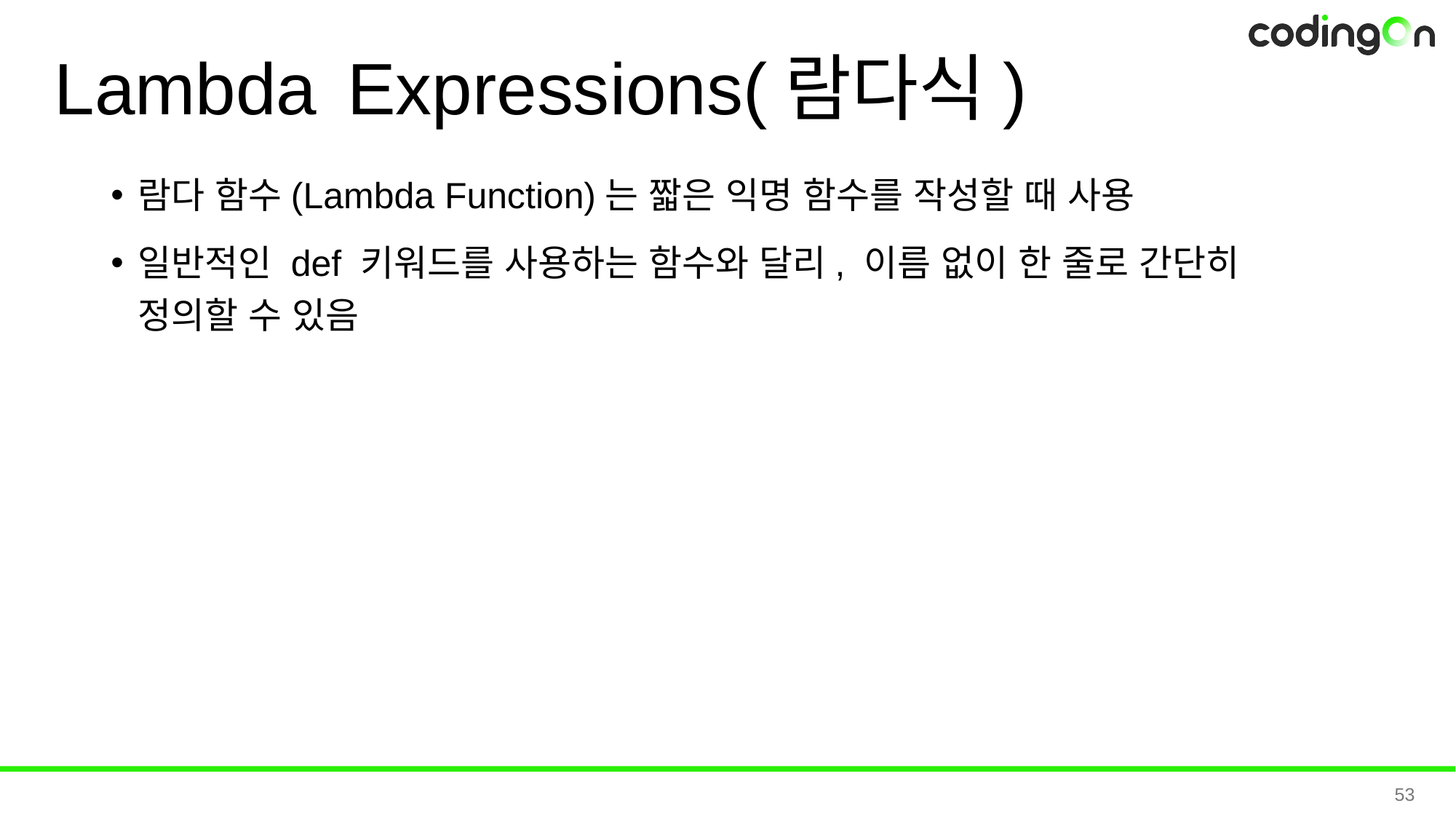

# Lambda Expressions(람다식)
람다 함수(Lambda Function)는 짧은 익명 함수를 작성할 때 사용
일반적인 def 키워드를 사용하는 함수와 달리, 이름 없이 한 줄로 간단히 정의할 수 있음
53